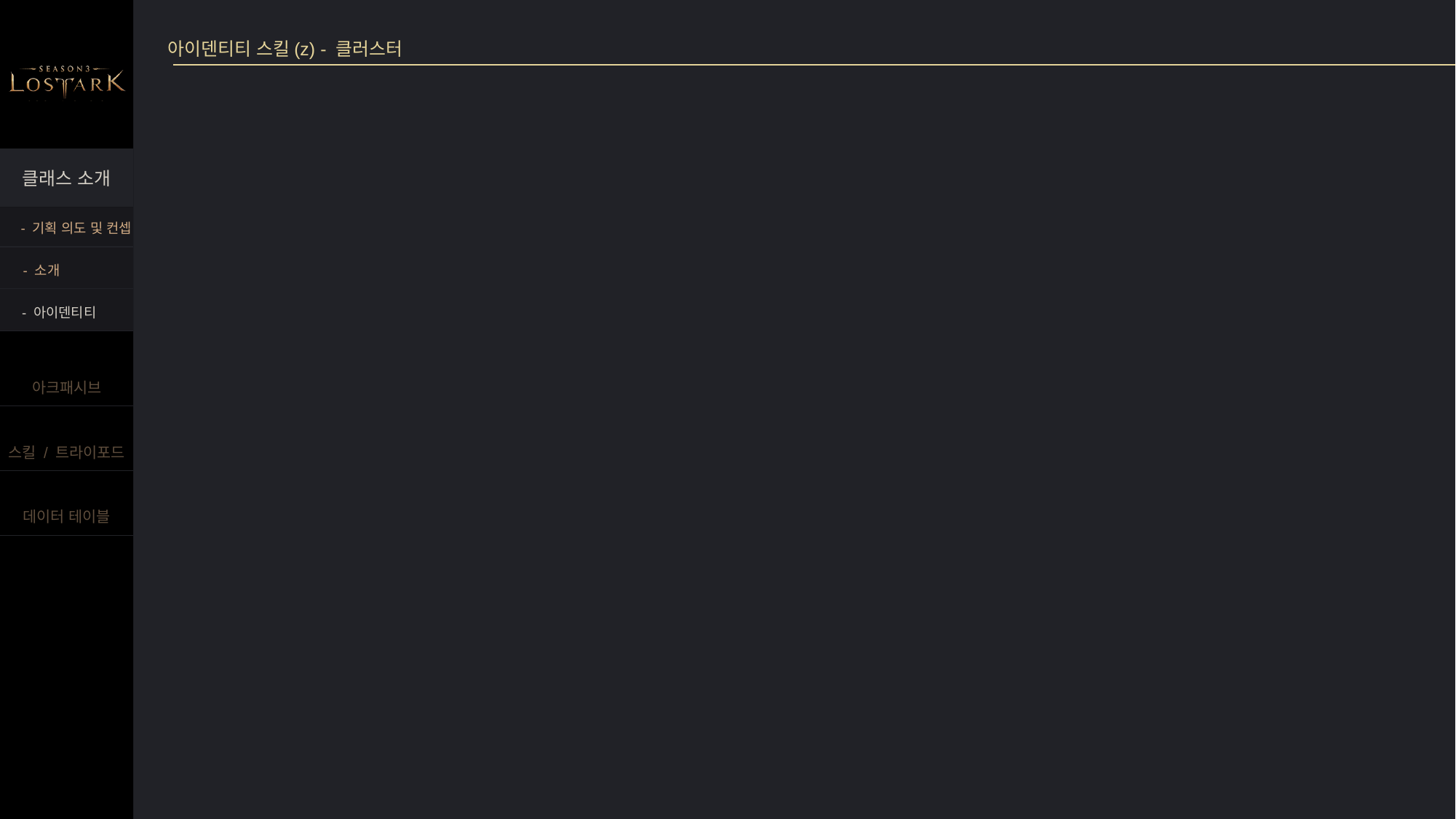

아이덴티티 스킬(z) - 클러스터
- 기획 의도 및 컨셉
- 소개
- 아이덴티티
# %